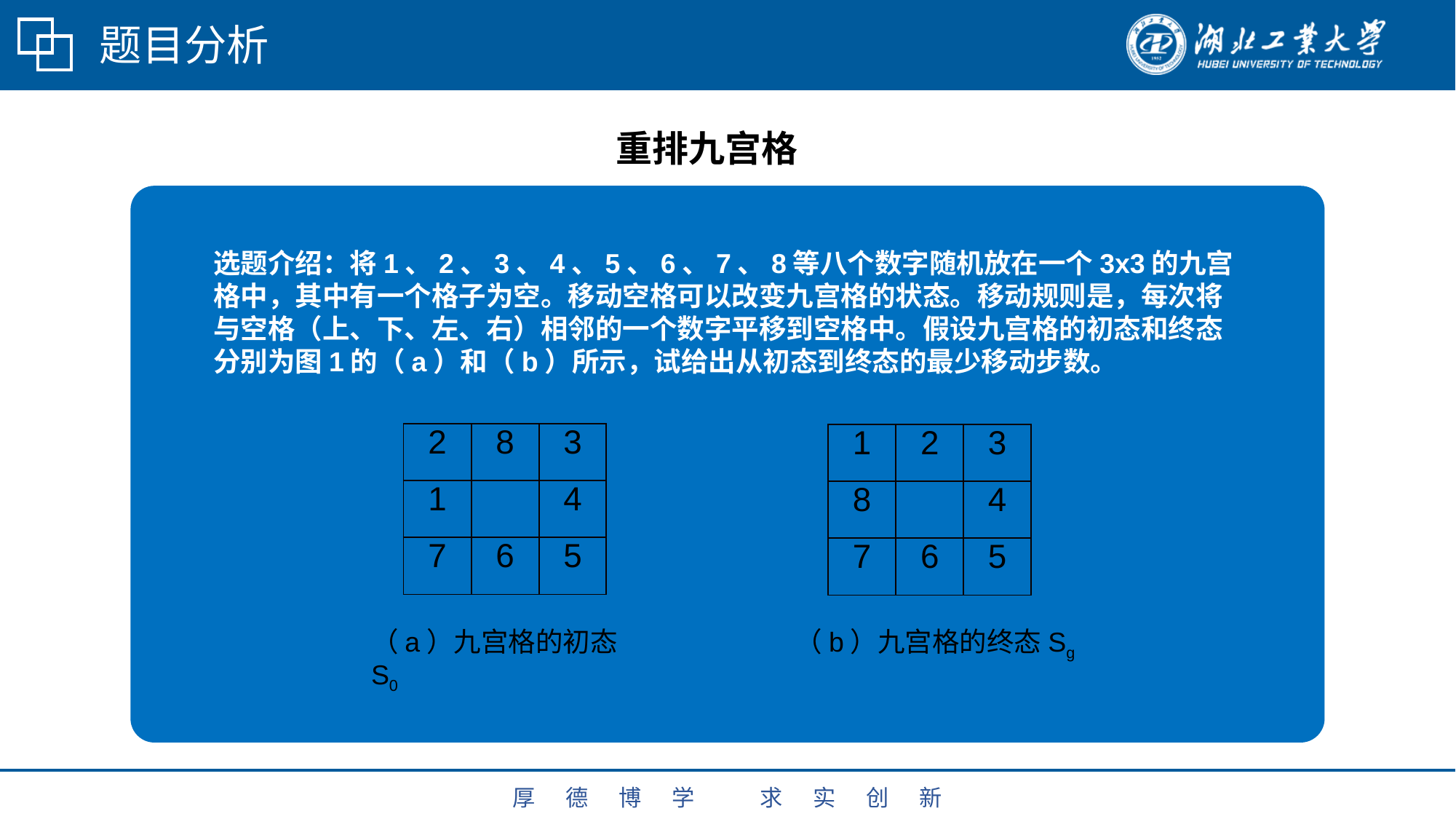

# 题目分析
重排九宫格

选题介绍：将1、2、3、4、5、6、7、8等八个数字随机放在一个3x3的九宫格中，其中有一个格子为空。移动空格可以改变九宫格的状态。移动规则是，每次将与空格（上、下、左、右）相邻的一个数字平移到空格中。假设九宫格的初态和终态分别为图1的（a）和（b）所示，试给出从初态到终态的最少移动步数。
| 2 | 8 | 3 |
| --- | --- | --- |
| 1 |  | 4 |
| 7 | 6 | 5 |
| 1 | 2 | 3 |
| --- | --- | --- |
| 8 |  | 4 |
| 7 | 6 | 5 |
（a）九宫格的初态S0
（b）九宫格的终态Sg